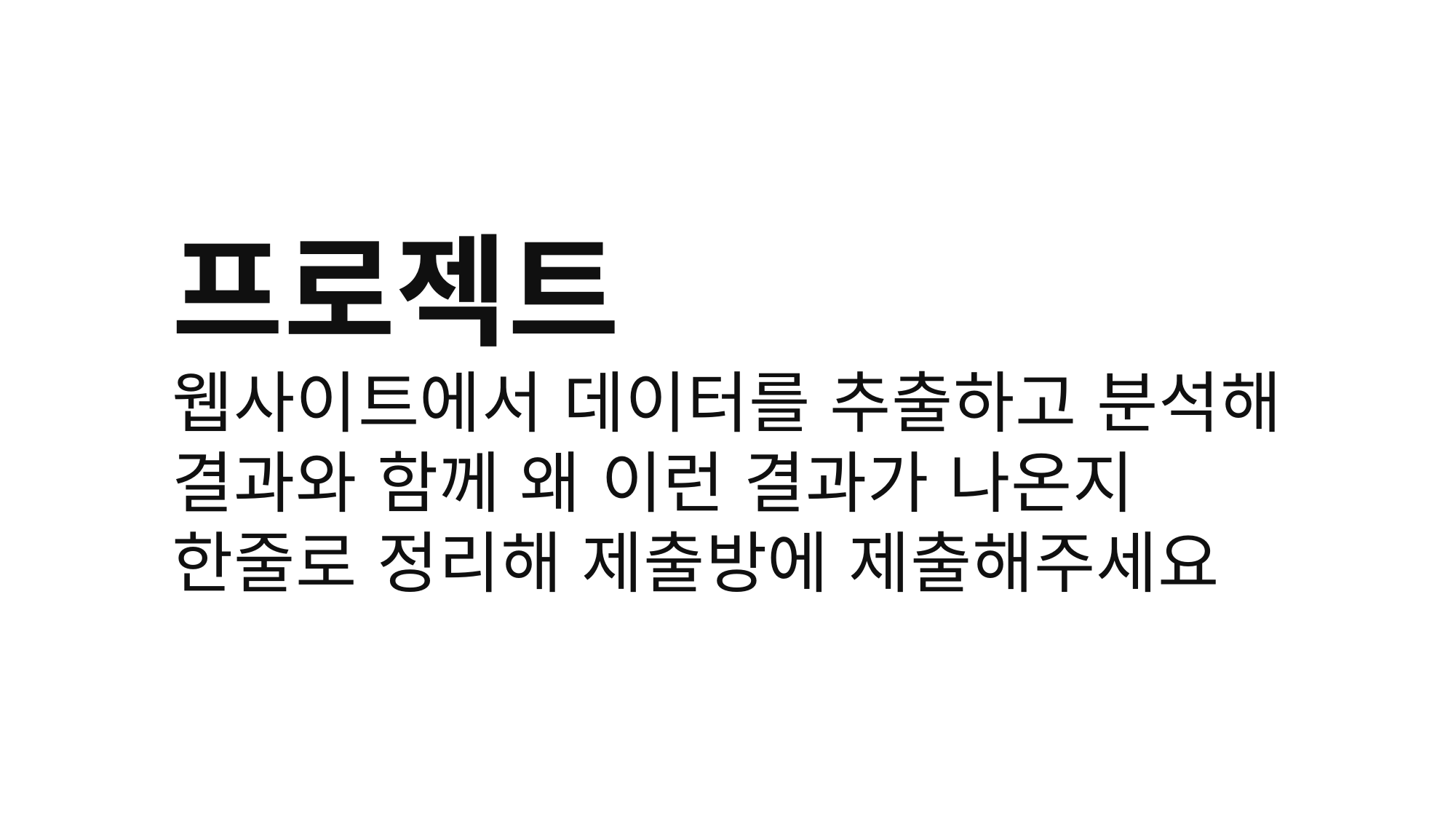

프로젝트
웹사이트에서 데이터를 추출하고 분석해
결과와 함께 왜 이런 결과가 나온지
한줄로 정리해 제출방에 제출해주세요